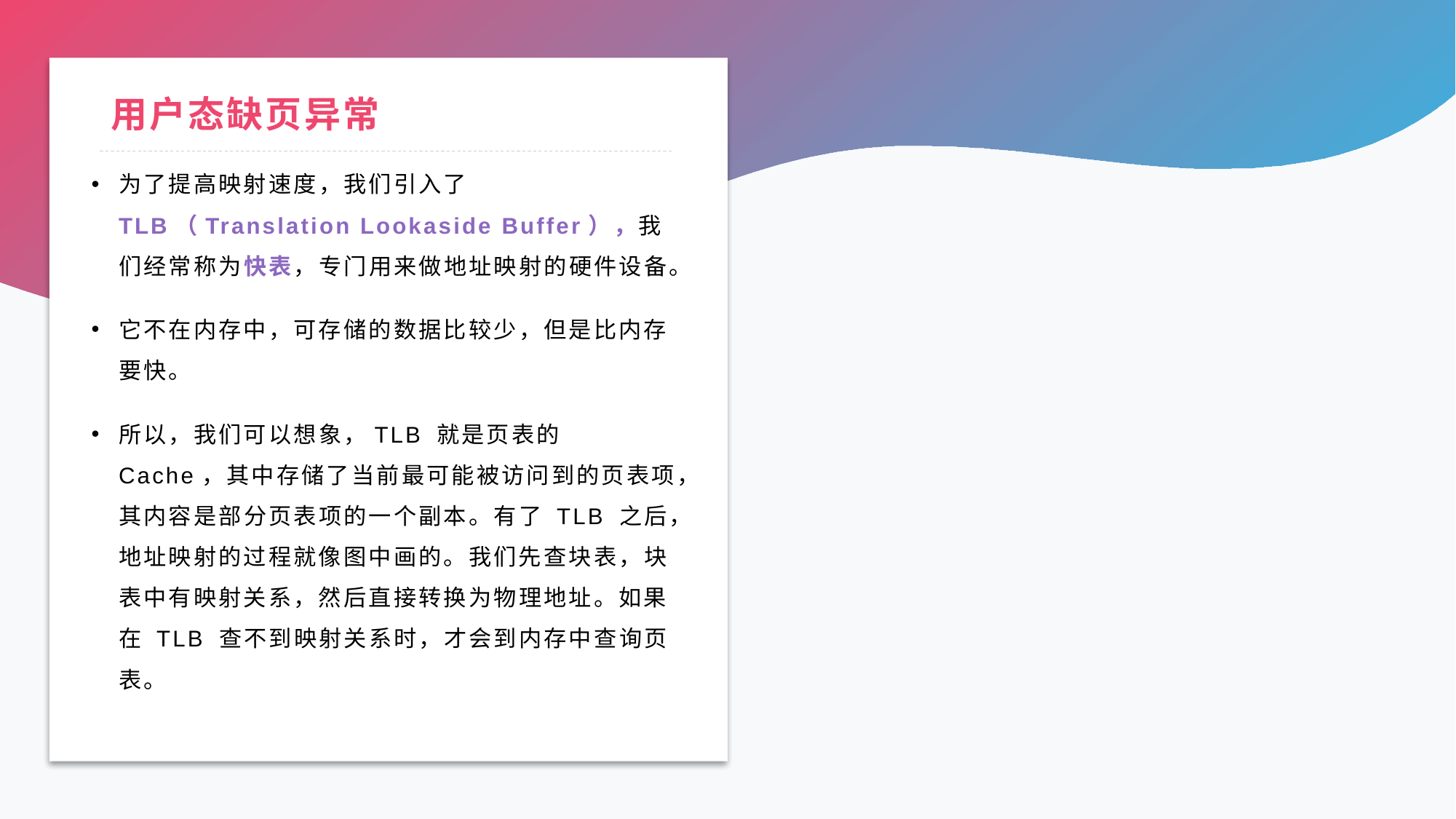

# 用户态缺页异常
为了提高映射速度，我们引入了 TLB（Translation Lookaside Buffer），我们经常称为快表，专门用来做地址映射的硬件设备。
它不在内存中，可存储的数据比较少，但是比内存要快。
所以，我们可以想象，TLB 就是页表的 Cache，其中存储了当前最可能被访问到的页表项，其内容是部分页表项的一个副本。有了 TLB 之后，地址映射的过程就像图中画的。我们先查块表，块表中有映射关系，然后直接转换为物理地址。如果在 TLB 查不到映射关系时，才会到内存中查询页表。